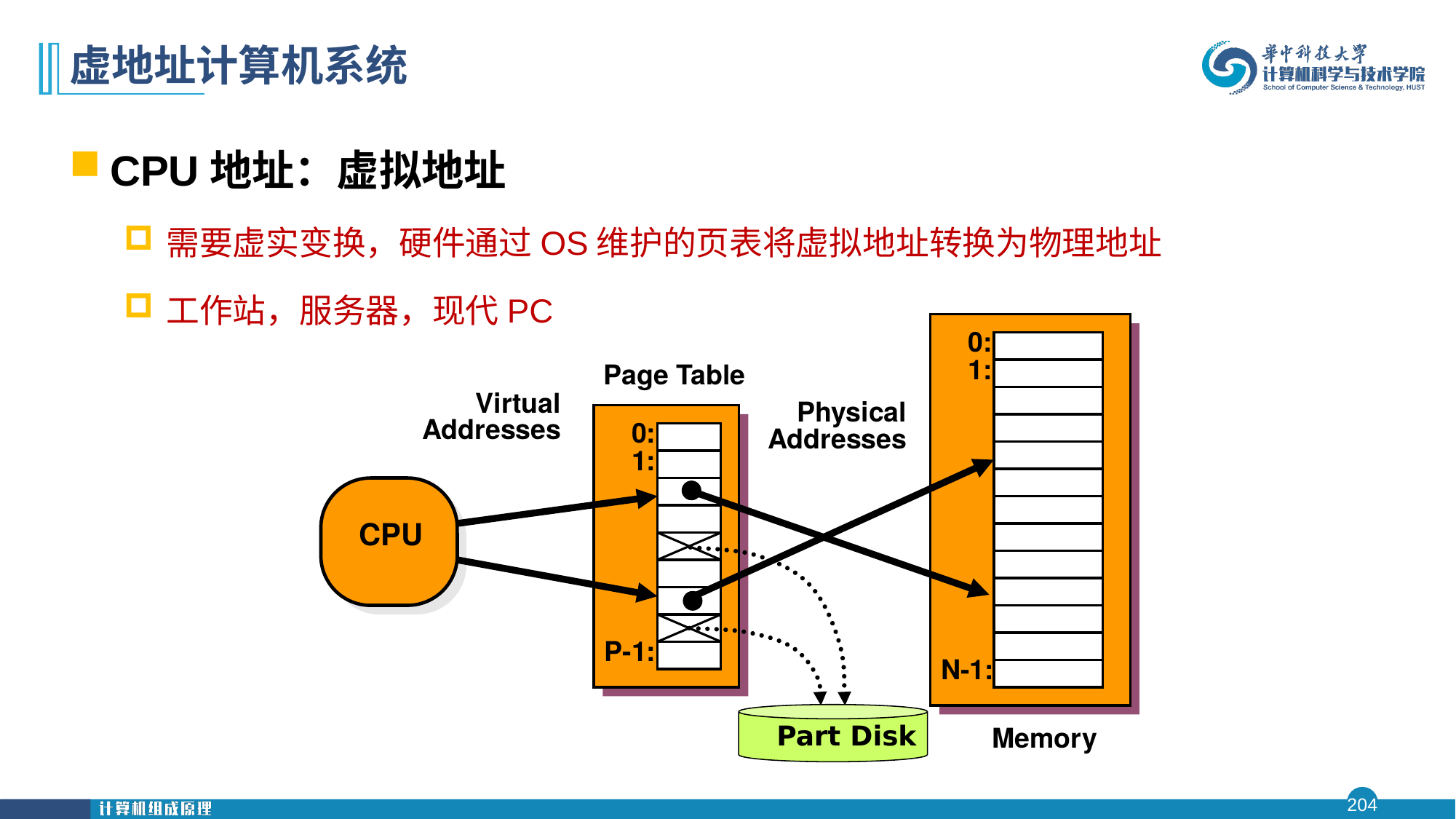

# 虚地址计算机系统
CPU地址：虚拟地址
需要虚实变换，硬件通过OS维护的页表将虚拟地址转换为物理地址
工作站，服务器，现代PC

0:

1:
N-1:
Page Table
Virtual
Addresses
Physical
Addresses

0:

1:

CPU

P-1:
Part Disk
Memory